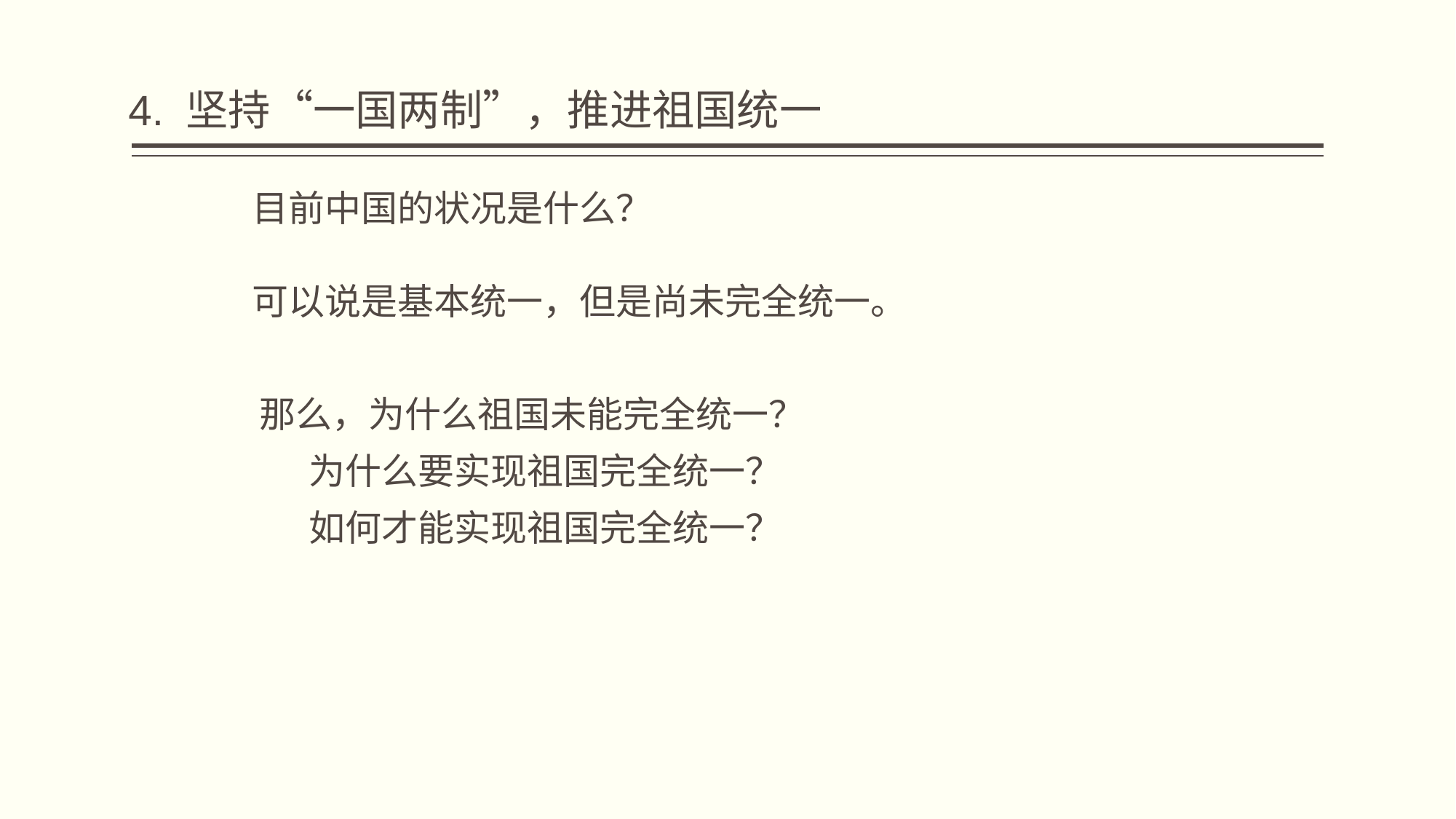

4. 坚持“一国两制”，推进祖国统一
     目前中国的状况是什么？
     可以说是基本统一，但是尚未完全统一。
    那么，为什么祖国未能完全统一？
          为什么要实现祖国完全统一？
          如何才能实现祖国完全统一？